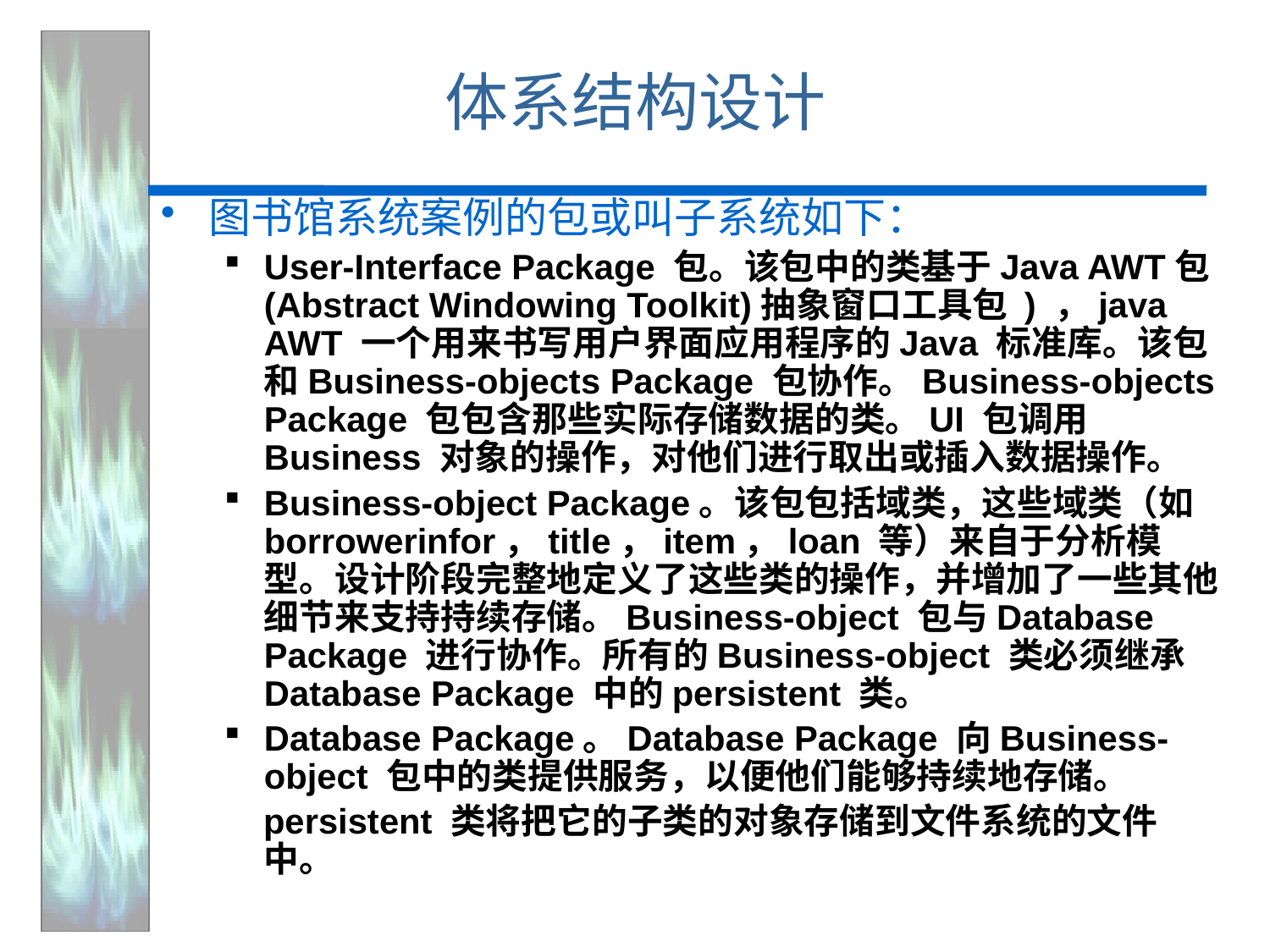

# 体系结构设计
图书馆系统案例的包或叫子系统如下：
User-Interface Package 包。该包中的类基于Java AWT包(Abstract Windowing Toolkit)抽象窗口工具包 ) ，java AWT 一个用来书写用户界面应用程序的Java 标准库。该包和Business-objects Package 包协作。Business-objects Package 包包含那些实际存储数据的类。UI 包调用Business 对象的操作，对他们进行取出或插入数据操作。
Business-object Package。该包包括域类，这些域类（如borrowerinfor，title，item，loan 等）来自于分析模型。设计阶段完整地定义了这些类的操作，并增加了一些其他细节来支持持续存储。Business-object 包与Database Package 进行协作。所有的Business-object 类必须继承Database Package 中的persistent 类。
Database Package。Database Package 向Business-object 包中的类提供服务，以便他们能够持续地存储。
    persistent 类将把它的子类的对象存储到文件系统的文件中。